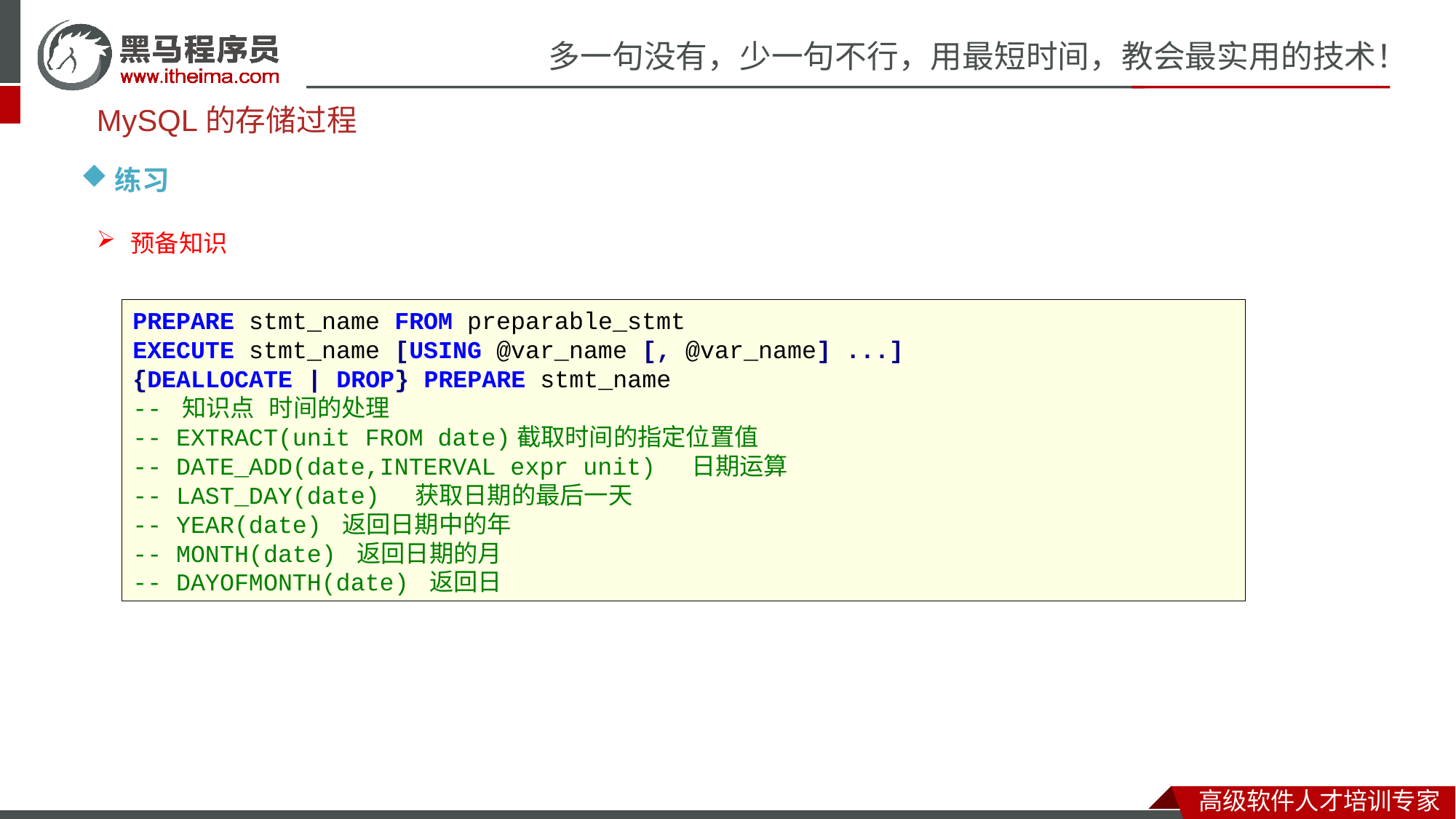

MySQL的存储过程
练习
预备知识
PREPARE stmt_name FROM preparable_stmt
EXECUTE stmt_name [USING @var_name [, @var_name] ...]
{DEALLOCATE | DROP} PREPARE stmt_name
-- 知识点 时间的处理
-- EXTRACT(unit FROM date)截取时间的指定位置值
-- DATE_ADD(date,INTERVAL expr unit)  日期运算
-- LAST_DAY(date)  获取日期的最后一天
-- YEAR(date) 返回日期中的年
-- MONTH(date) 返回日期的月
-- DAYOFMONTH(date) 返回日